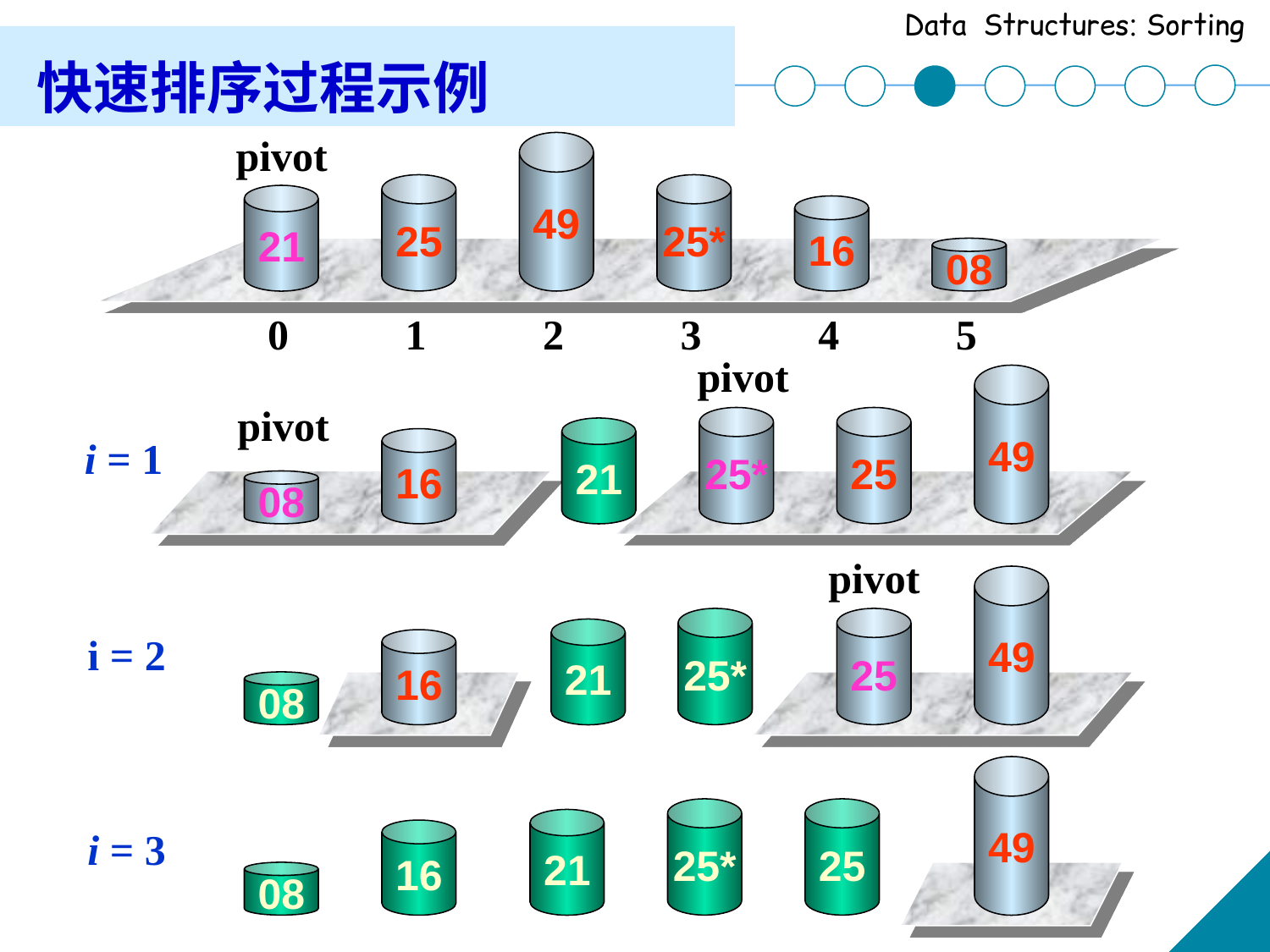

快速排序过程示例

pivot
49
25
25*
21
16

08
0           1           2           3           4           5
pivot
49
pivot
25*
25
21
i = 1
16

08

pivot
49
25*
25
21
i = 2
16
08

49
25*
25
21
i = 3
16
08